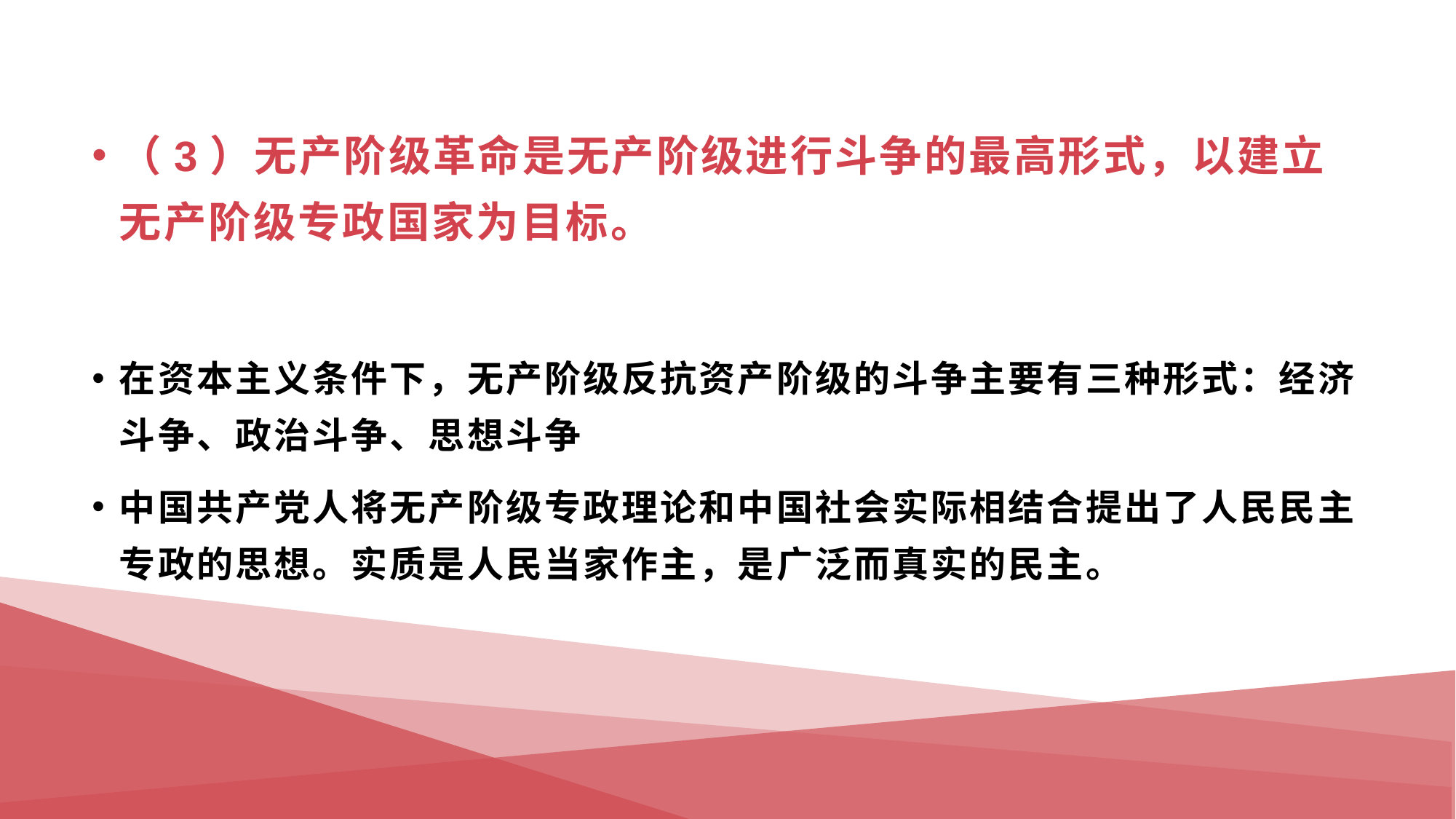

（3）无产阶级革命是无产阶级进行斗争的最高形式，以建立无产阶级专政国家为目标。

在资本主义条件下，无产阶级反抗资产阶级的斗争主要有三种形式：经济斗争、政治斗争、思想斗争
中国共产党人将无产阶级专政理论和中国社会实际相结合提出了人民民主专政的思想。实质是人民当家作主，是广泛而真实的民主。